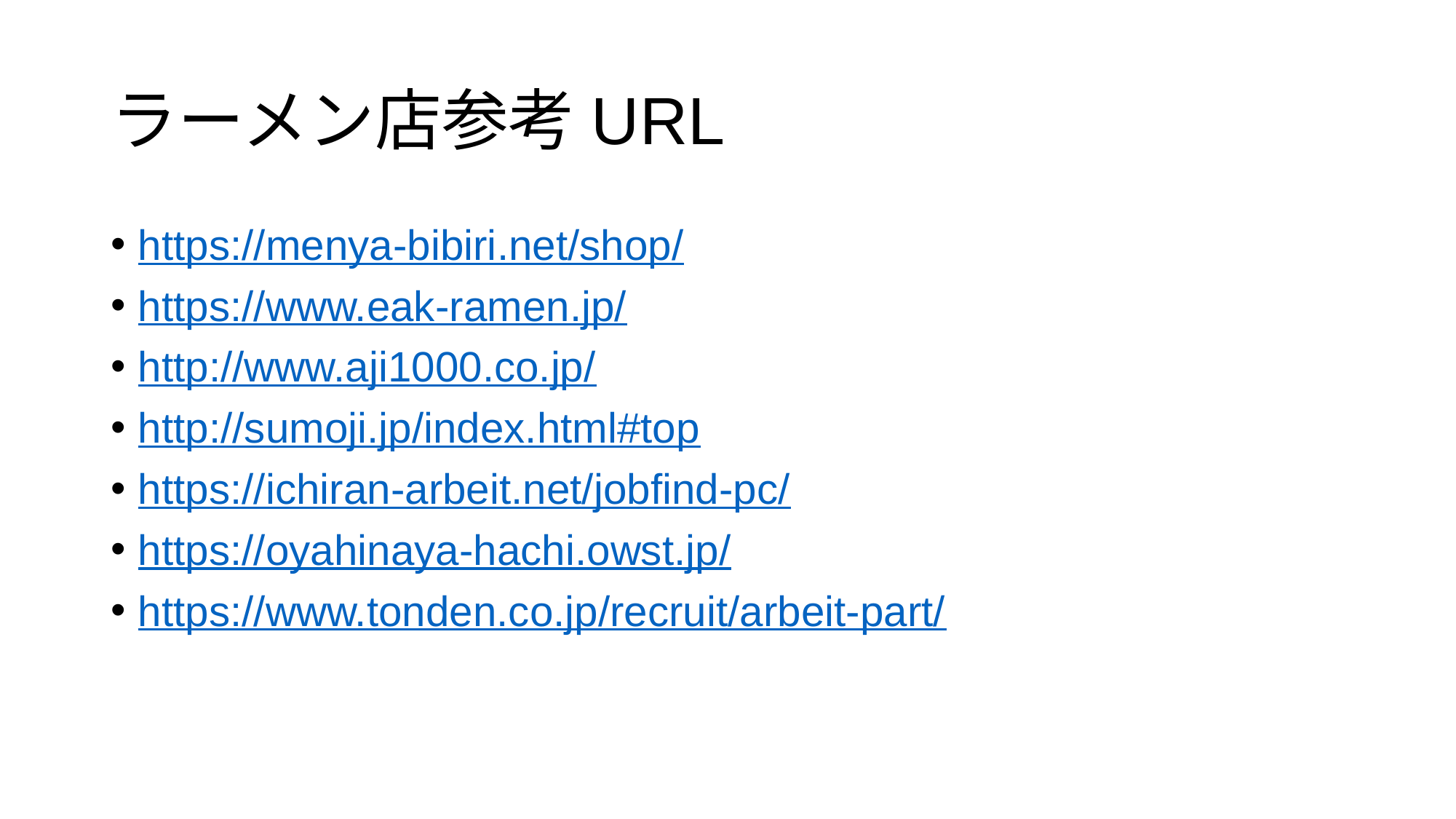

# ラーメン店参考URL
https://menya-bibiri.net/shop/
https://www.eak-ramen.jp/
http://www.aji1000.co.jp/
http://sumoji.jp/index.html#top
https://ichiran-arbeit.net/jobfind-pc/
https://oyahinaya-hachi.owst.jp/
https://www.tonden.co.jp/recruit/arbeit-part/